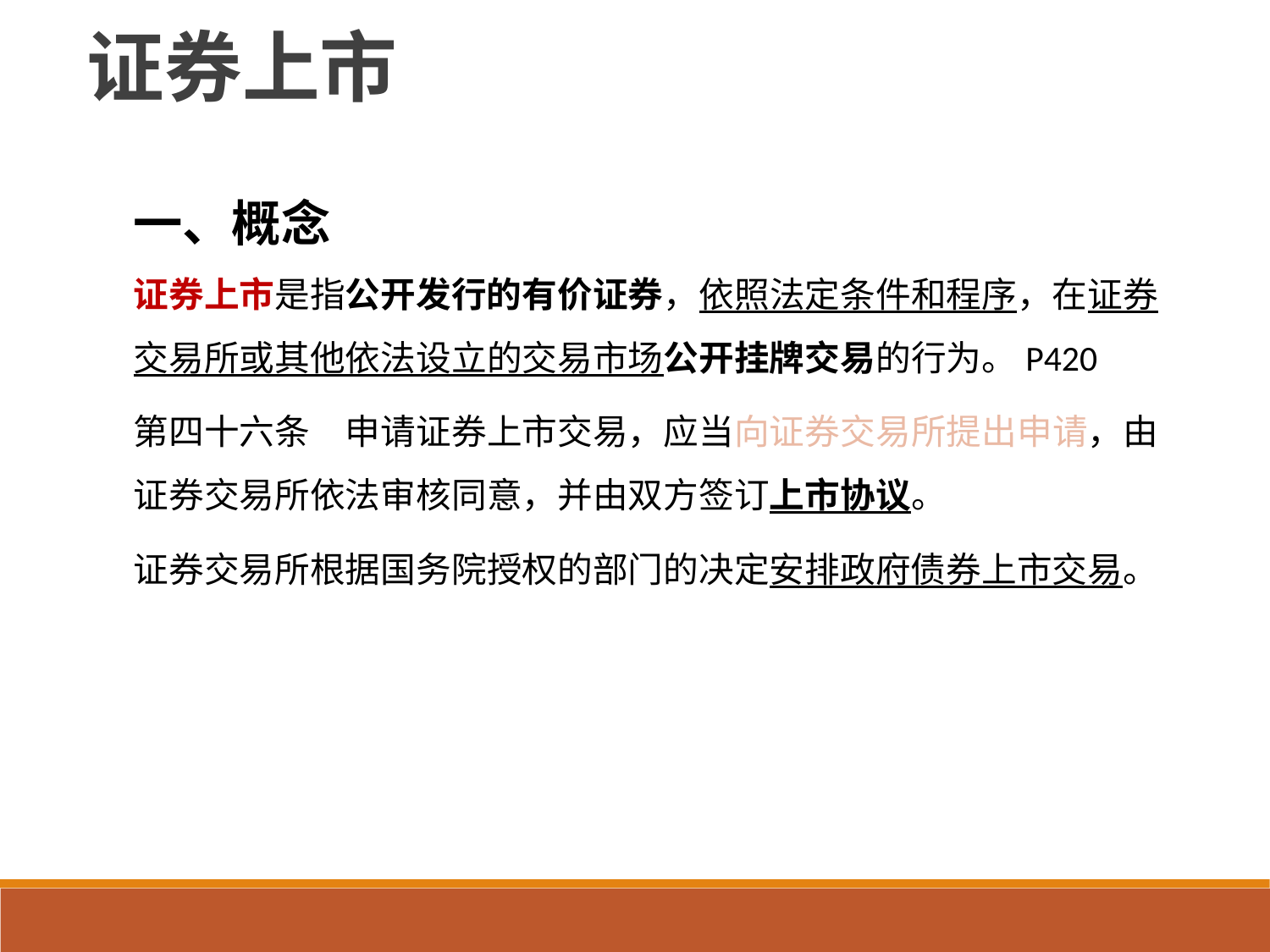

证券上市
一、概念
证券上市是指公开发行的有价证券，依照法定条件和程序，在证券交易所或其他依法设立的交易市场公开挂牌交易的行为。P420
第四十六条　申请证券上市交易，应当向证券交易所提出申请，由证券交易所依法审核同意，并由双方签订上市协议。
证券交易所根据国务院授权的部门的决定安排政府债券上市交易。